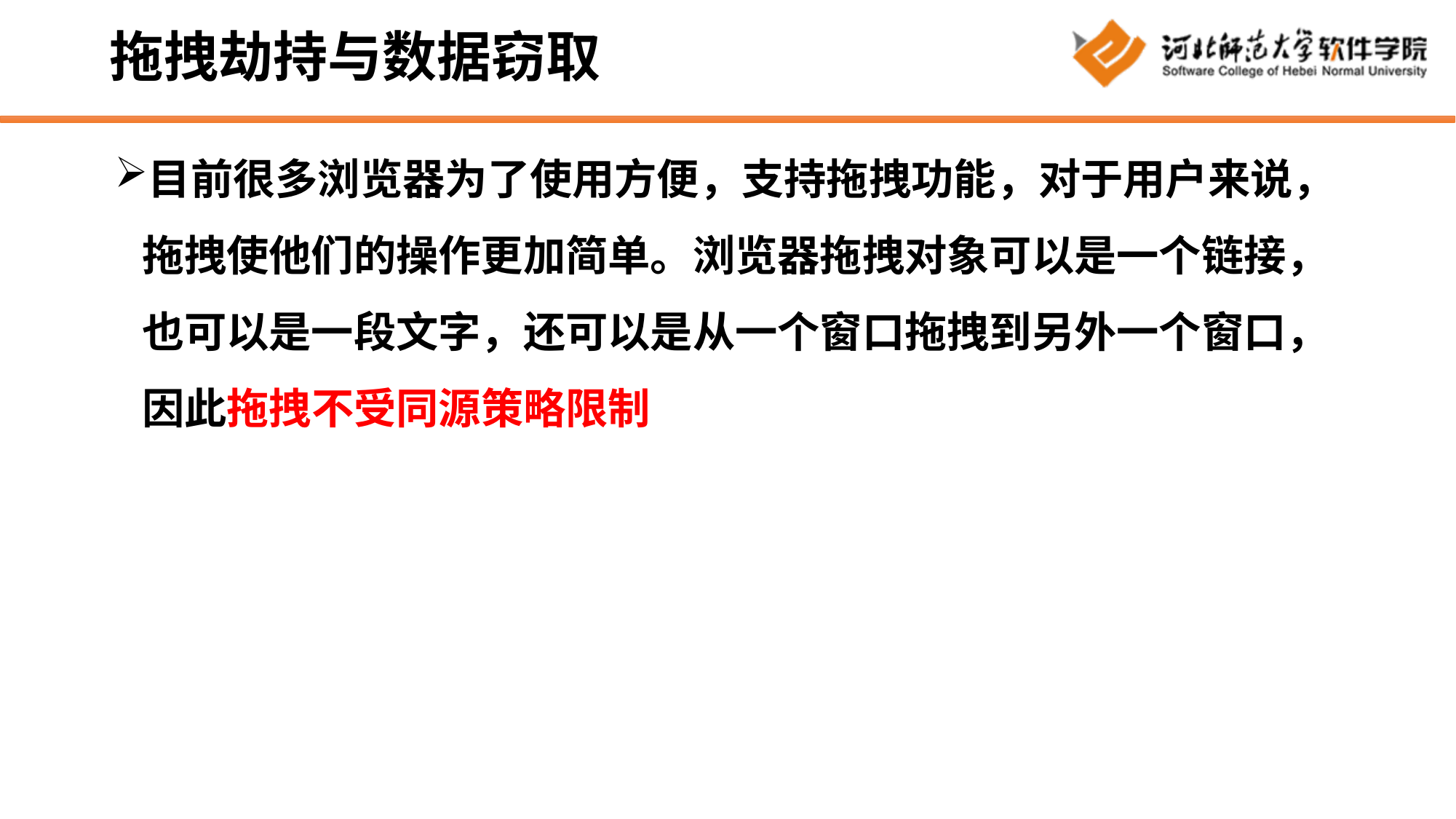

# 拖拽劫持与数据窃取
目前很多浏览器为了使用方便，支持拖拽功能，对于用户来说，拖拽使他们的操作更加简单。浏览器拖拽对象可以是一个链接，也可以是一段文字，还可以是从一个窗口拖拽到另外一个窗口，因此拖拽不受同源策略限制